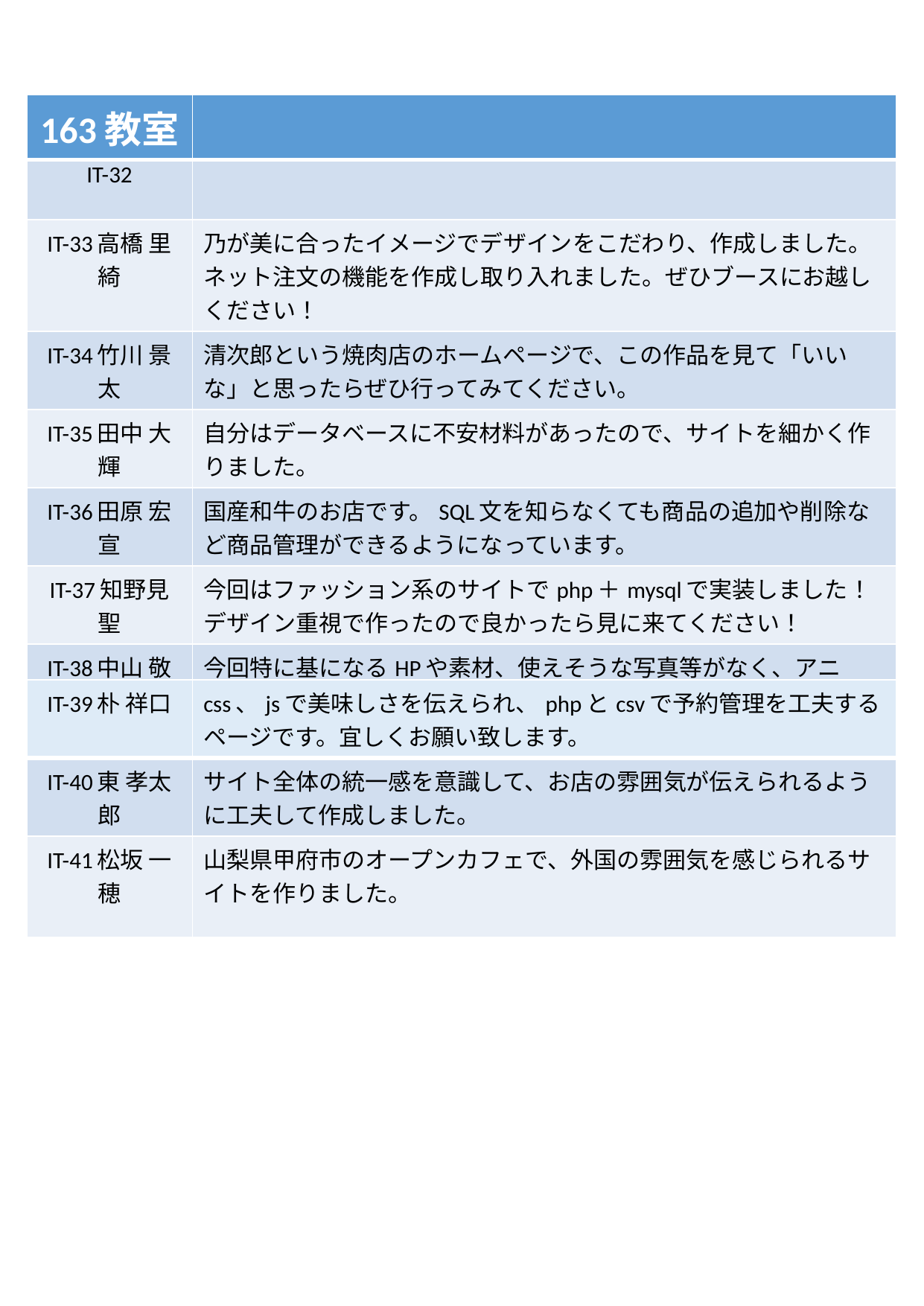

| 163教室 |  |
| --- | --- |
| IT-32 |  |
| IT-33高橋 里綺 | 乃が美に合ったイメージでデザインをこだわり、作成しました。ネット注文の機能を作成し取り入れました。ぜひブースにお越しください！ |
| IT-34竹川 景太 | 清次郎という焼肉店のホームページで、この作品を見て「いいな」と思ったらぜひ行ってみてください。 |
| IT-35田中 大輝 | 自分はデータベースに不安材料があったので、サイトを細かく作りました。 |
| IT-36田原 宏宣 | 国産和牛のお店です。SQL文を知らなくても商品の追加や削除など商品管理ができるようになっています。 |
| IT-37知野見 聖 | 今回はファッション系のサイトでphp＋mysqlで実装しました！デザイン重視で作ったので良かったら見に来てください！ |
| IT-38中山 敬弘 | 今回特に基になるHPや素材、使えそうな写真等がなく、アニメーションやデザインにこだわって作りました。 |
| IT-39朴 祥口 | css、jsで美味しさを伝えられ、phpとcsvで予約管理を工夫するページです。宜しくお願い致します。 |
| --- | --- |
| IT-40東 孝太郎 | サイト全体の統一感を意識して、お店の雰囲気が伝えられるように工夫して作成しました。 |
| IT-41松坂 一穂 | 山梨県甲府市のオープンカフェで、外国の雰囲気を感じられるサイトを作りました。 |